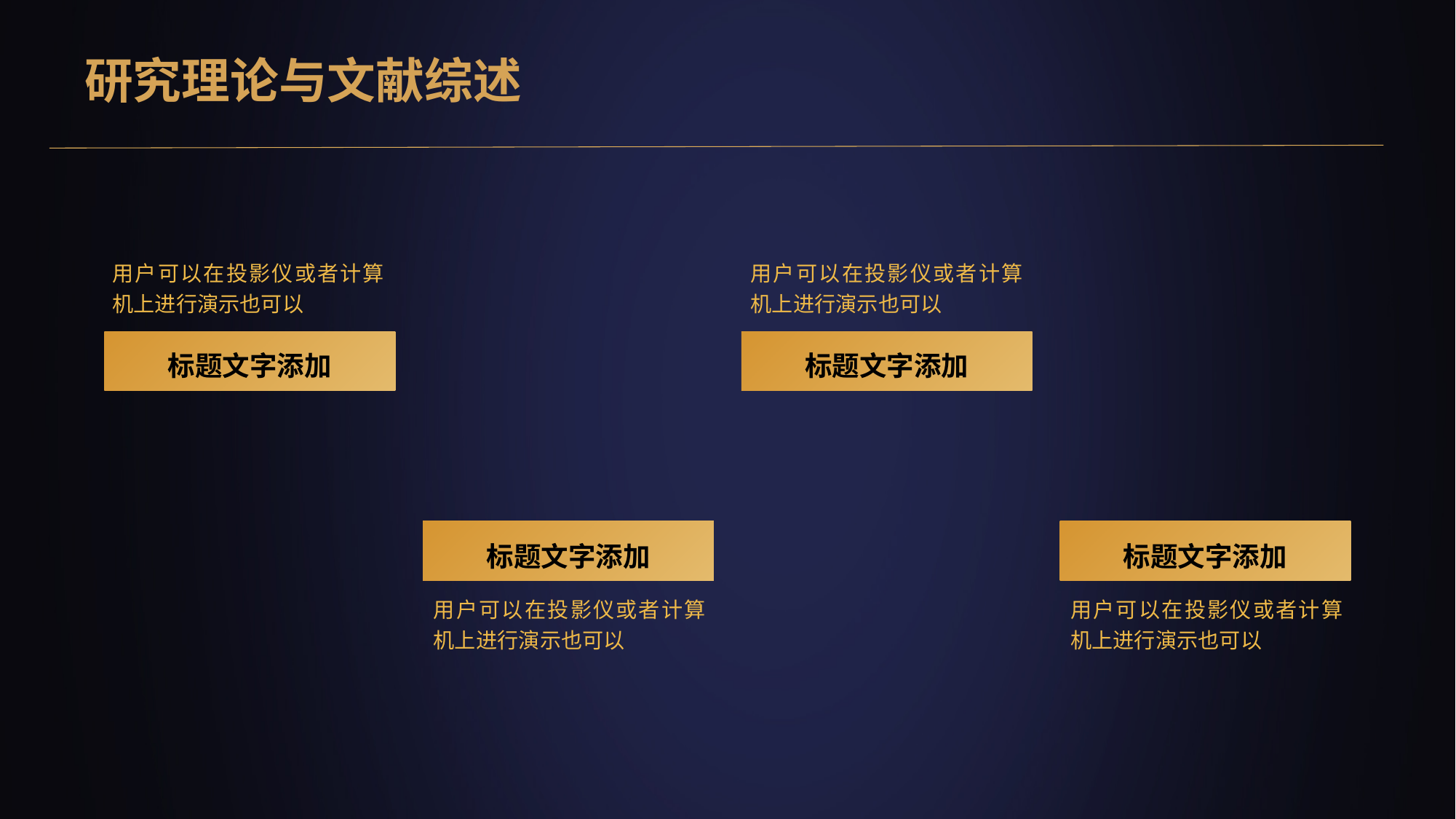

研究理论与文献综述

用户可以在投影仪或者计算机上进行演示也可以
用户可以在投影仪或者计算机上进行演示也可以

标题文字添加
标题文字添加

标题文字添加
标题文字添加
用户可以在投影仪或者计算机上进行演示也可以
用户可以在投影仪或者计算机上进行演示也可以